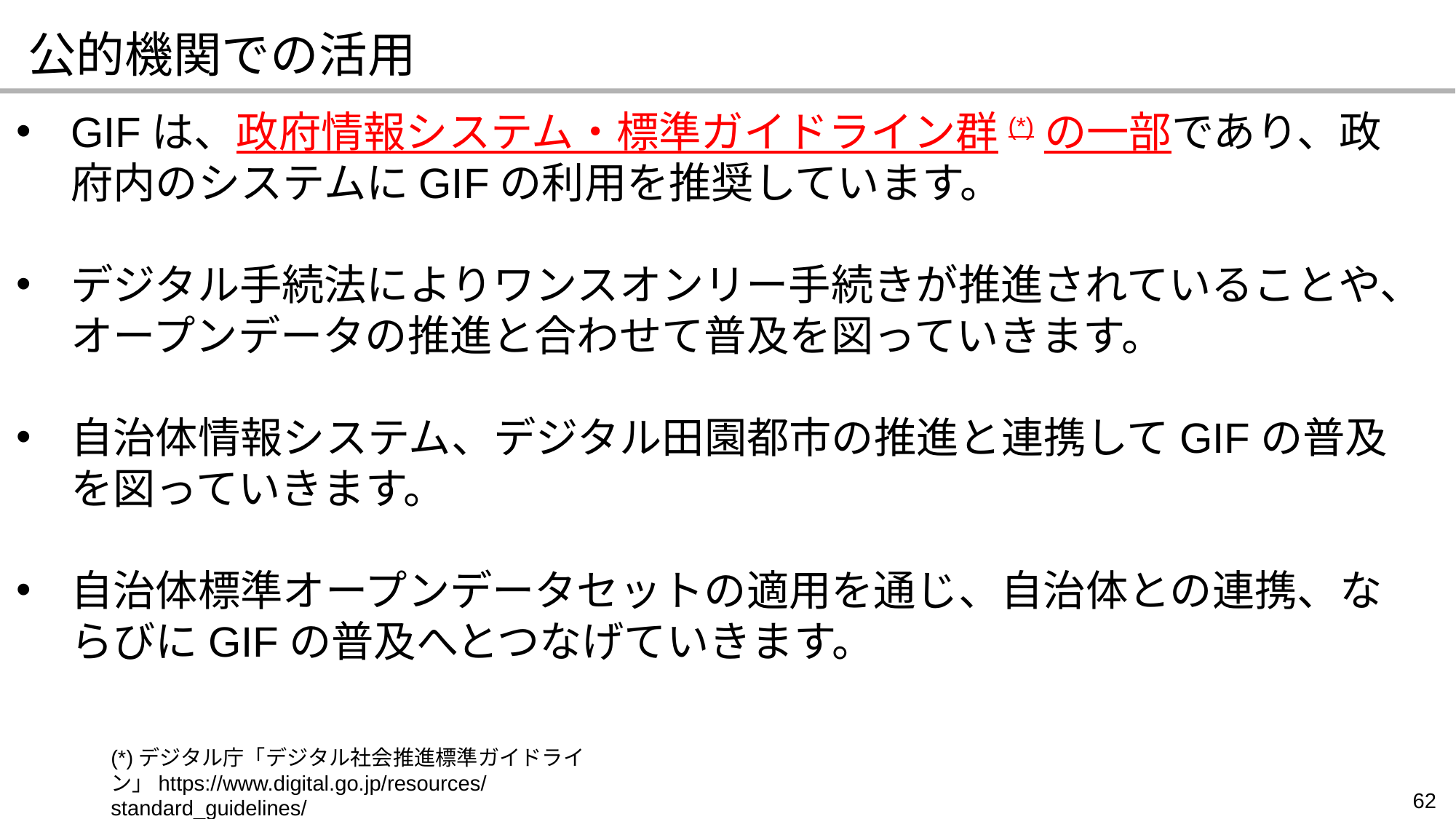

公的機関での活用
GIFは、政府情報システム・標準ガイドライン群(*)の一部であり、政府内のシステムにGIFの利用を推奨しています。

デジタル手続法によりワンスオンリー手続きが推進されていることや、オープンデータの推進と合わせて普及を図っていきます。

自治体情報システム、デジタル田園都市の推進と連携してGIFの普及を図っていきます。

自治体標準オープンデータセットの適用を通じ、自治体との連携、ならびにGIFの普及へとつなげていきます。

(*)デジタル庁「デジタル社会推進標準ガイドライン」https://www.digital.go.jp/resources/standard_guidelines/
62